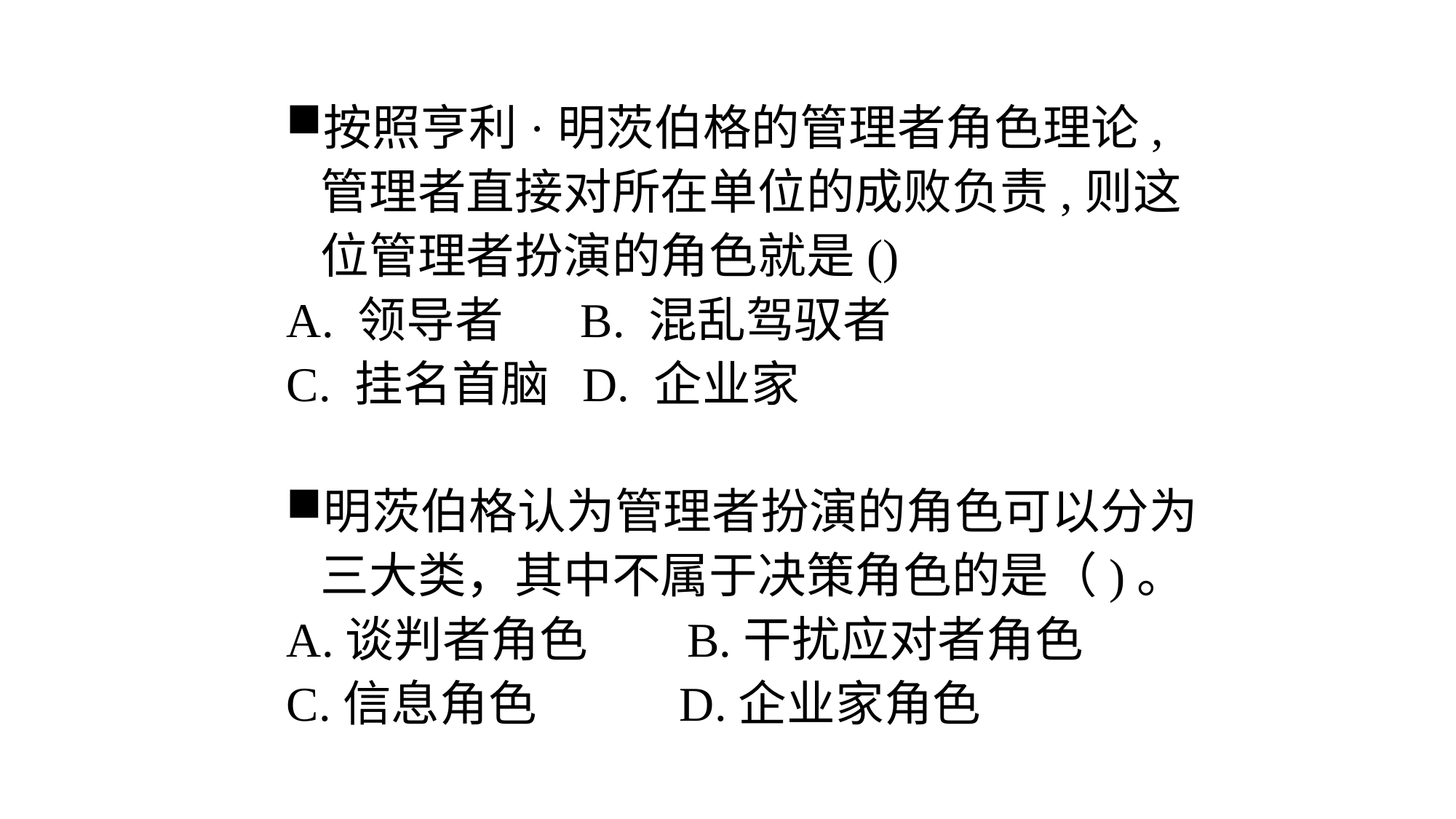

按照亨利·明茨伯格的管理者角色理论,管理者直接对所在单位的成败负责,则这位管理者扮演的角色就是()
A. 领导者      B. 混乱驾驭者
C. 挂名首脑  D. 企业家

明茨伯格认为管理者扮演的角色可以分为三大类，其中不属于决策角色的是（)。
A.谈判者角色        B.干扰应对者角色
C.信息角色            D.企业家角色